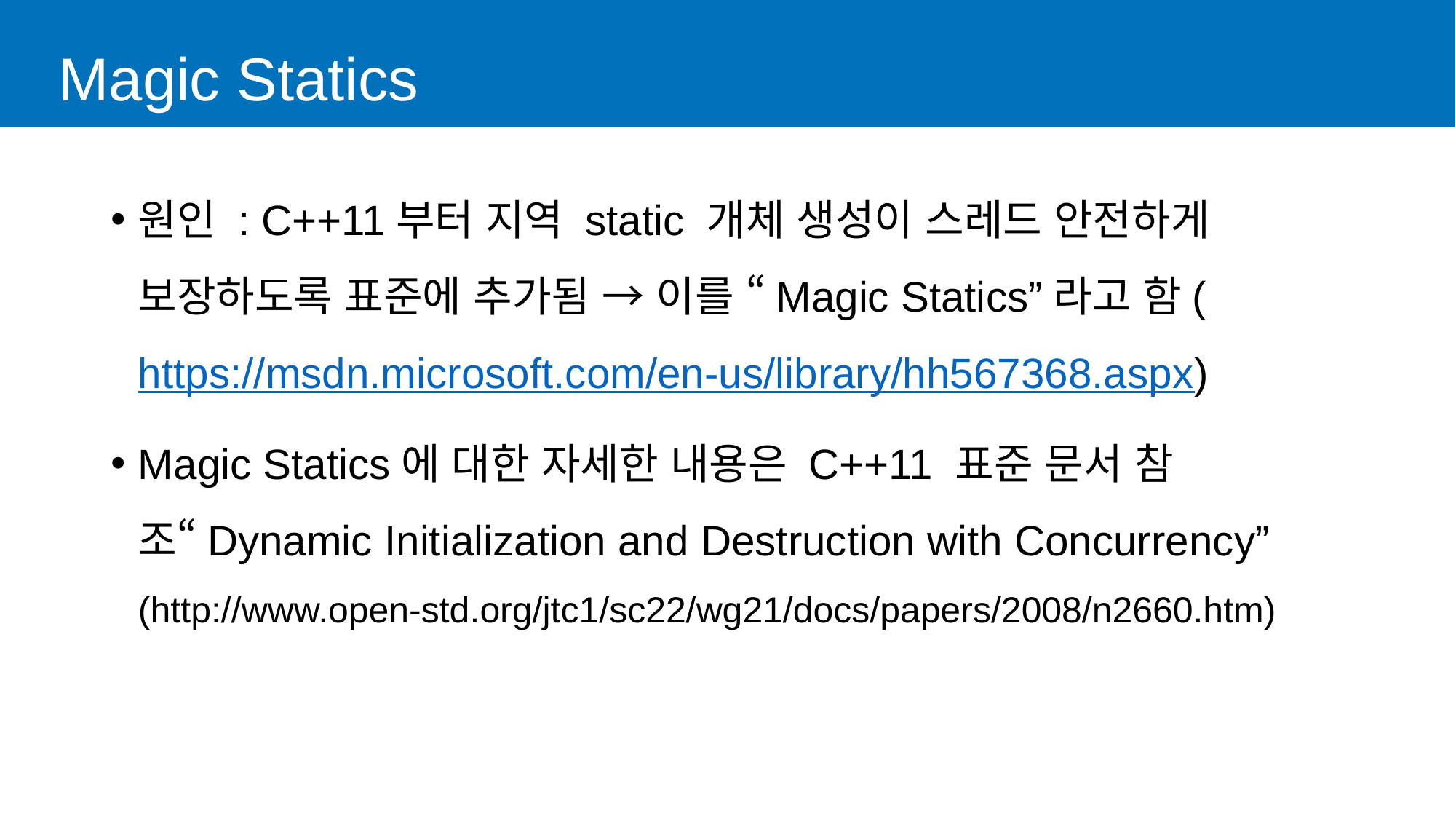

# Magic Statics
원인 : C++11부터 지역 static 개체 생성이 스레드 안전하게 보장하도록 표준에 추가됨 → 이를 “Magic Statics”라고 함(https://msdn.microsoft.com/en-us/library/hh567368.aspx)
Magic Statics에 대한 자세한 내용은 C++11 표준 문서 참조“Dynamic Initialization and Destruction with Concurrency”
(http://www.open-std.org/jtc1/sc22/wg21/docs/papers/2008/n2660.htm)